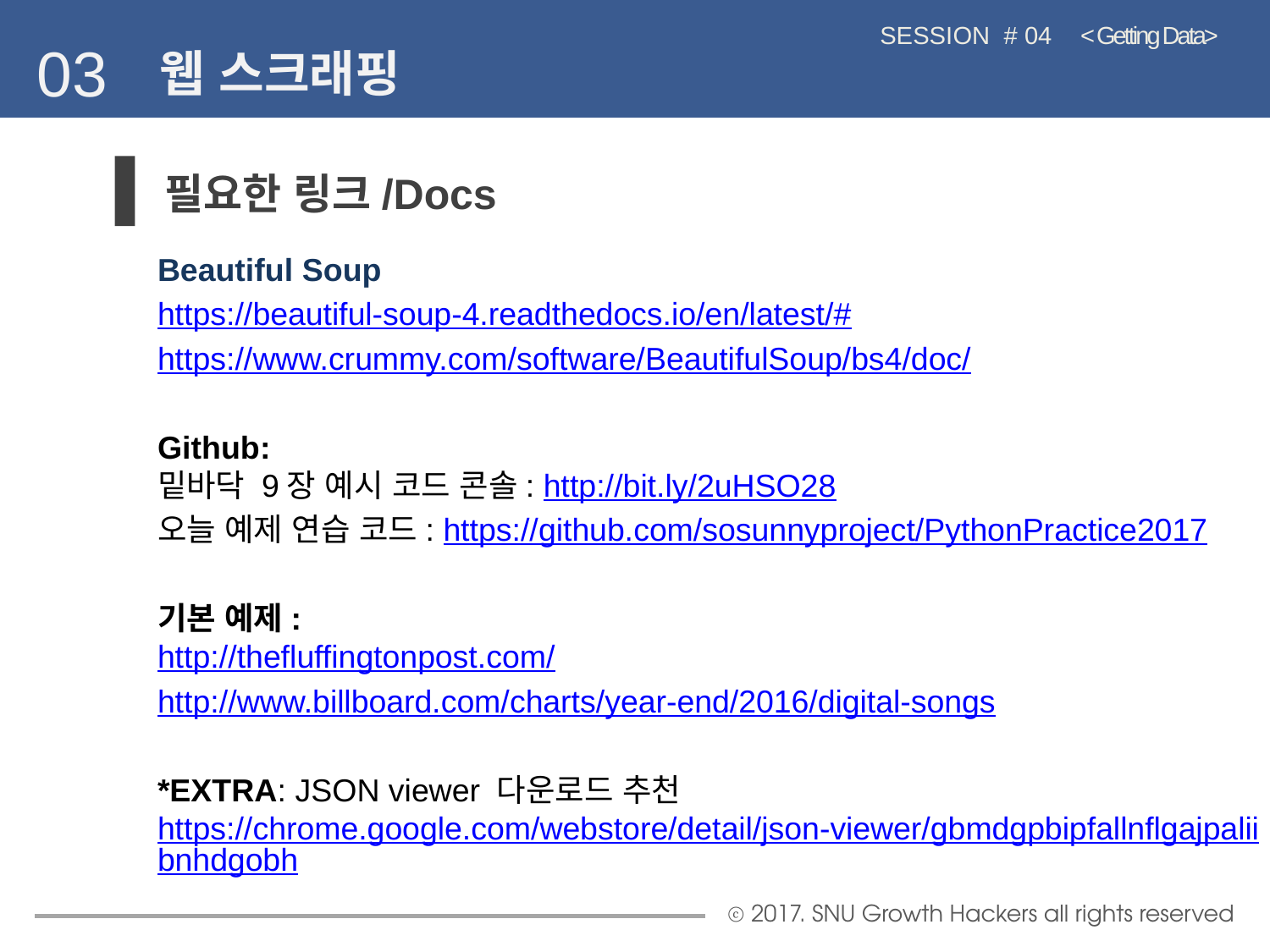

SESSION  # 04    < Getting Data>
03
웹 스크래핑

필요한 링크/Docs
Beautiful Soup
https://beautiful-soup-4.readthedocs.io/en/latest/#
https://www.crummy.com/software/BeautifulSoup/bs4/doc/

Github:
밑바닥 9장 예시 코드 콘솔: http://bit.ly/2uHSO28
오늘 예제 연습 코드: https://github.com/sosunnyproject/PythonPractice2017

기본 예제:
http://thefluffingtonpost.com/
http://www.billboard.com/charts/year-end/2016/digital-songs

*EXTRA: JSON viewer 다운로드 추천 https://chrome.google.com/webstore/detail/json-viewer/gbmdgpbipfallnflgajpaliibnhdgobh
ⓒ 2017. SNU Growth Hackers all rights reserved